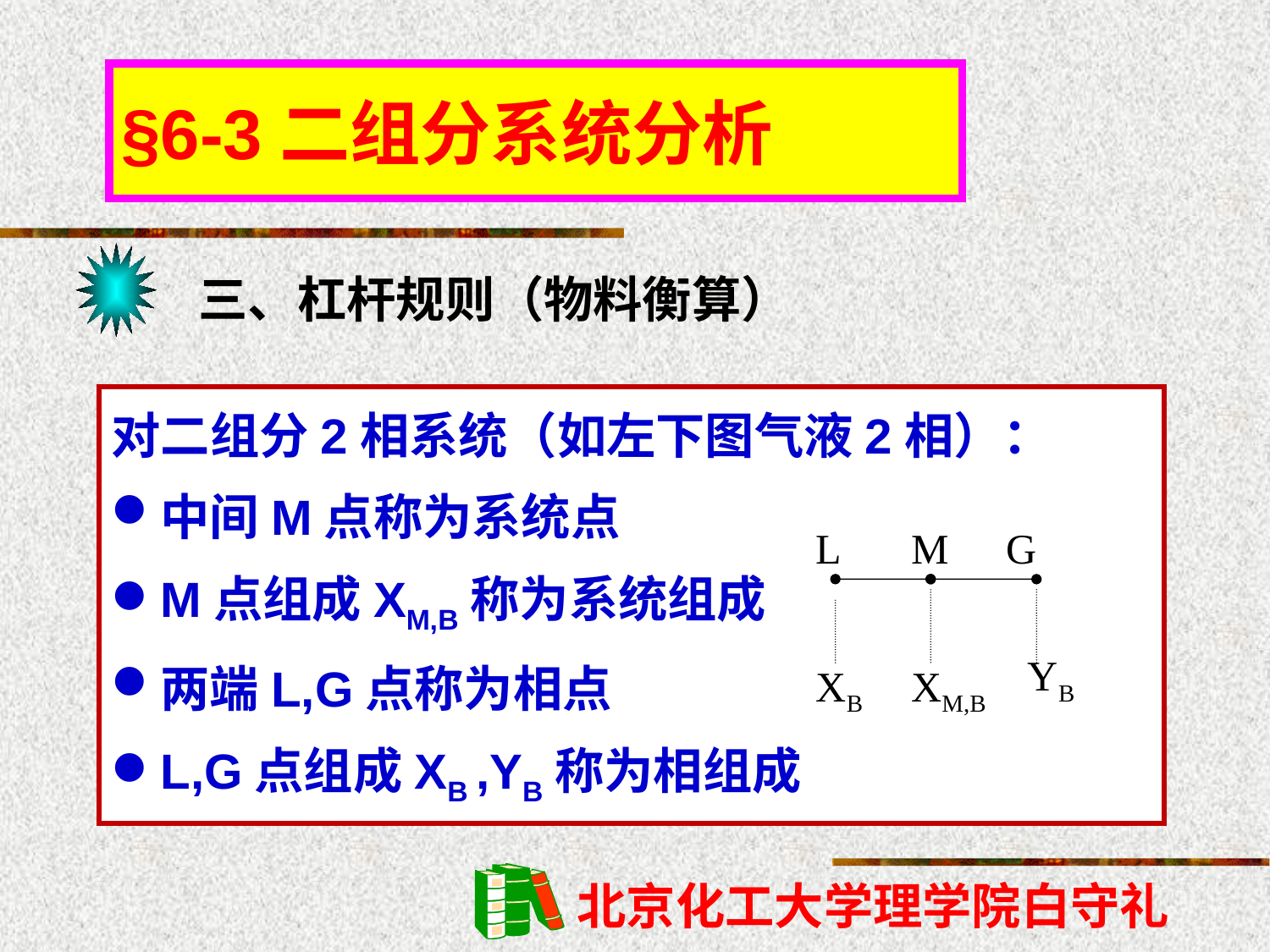

§6-3二组分系统分析

三、杠杆规则（物料衡算）
对二组分2相系统（如左下图气液2相）：
中间M点称为系统点
M点组成XM,B称为系统组成
两端L,G点称为相点
L,G点组成XB ,YB称为相组成
L
M

YB
XB
XM,B
G